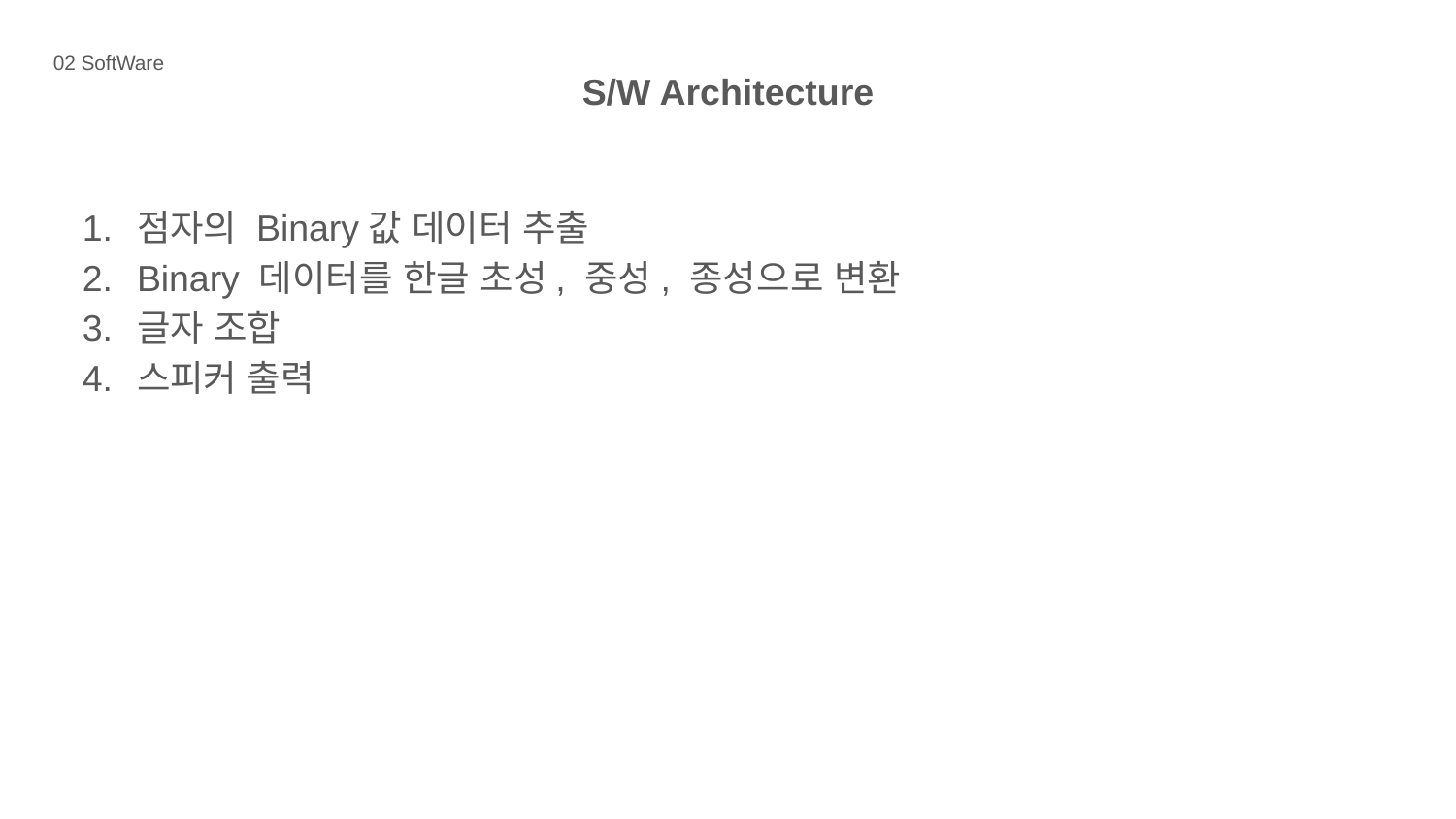

02 SoftWare
S/W Architecture
점자의 Binary값 데이터 추출
Binary 데이터를 한글 초성, 중성, 종성으로 변환
글자 조합
스피커 출력